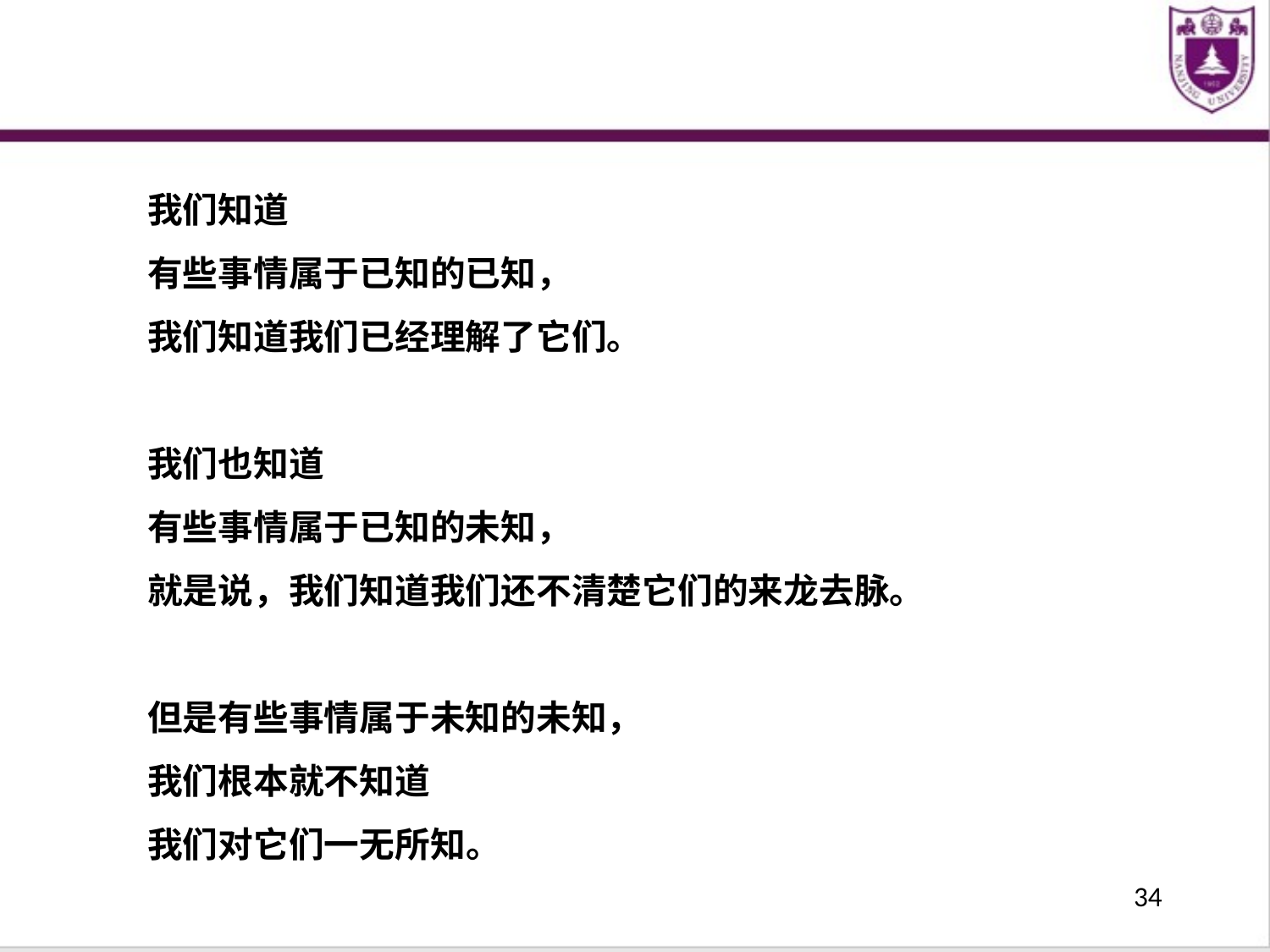

我们知道
有些事情属于已知的已知，
我们知道我们已经理解了它们。

我们也知道
有些事情属于已知的未知，
就是说，我们知道我们还不清楚它们的来龙去脉。

但是有些事情属于未知的未知，
我们根本就不知道
我们对它们一无所知。

34